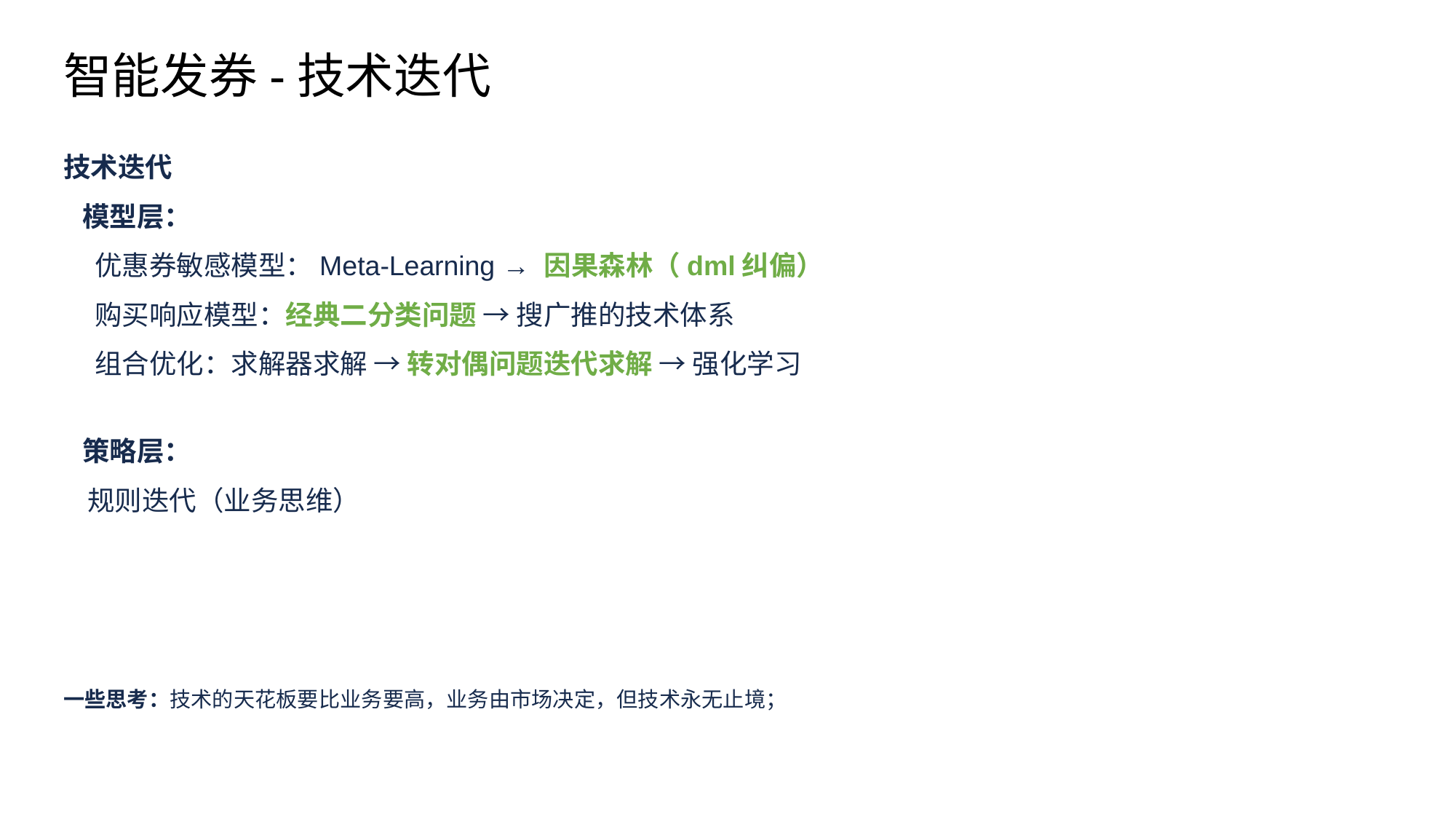

智能发券-技术迭代
技术迭代
  模型层：
    优惠券敏感模型：Meta-Learning → 因果森林（dml纠偏）
    购买响应模型：经典二分类问题 → 搜广推的技术体系
    组合优化：求解器求解 → 转对偶问题迭代求解 → 强化学习

  策略层：
    规则迭代（业务思维）
一些思考：技术的天花板要比业务要高，业务由市场决定，但技术永无止境；